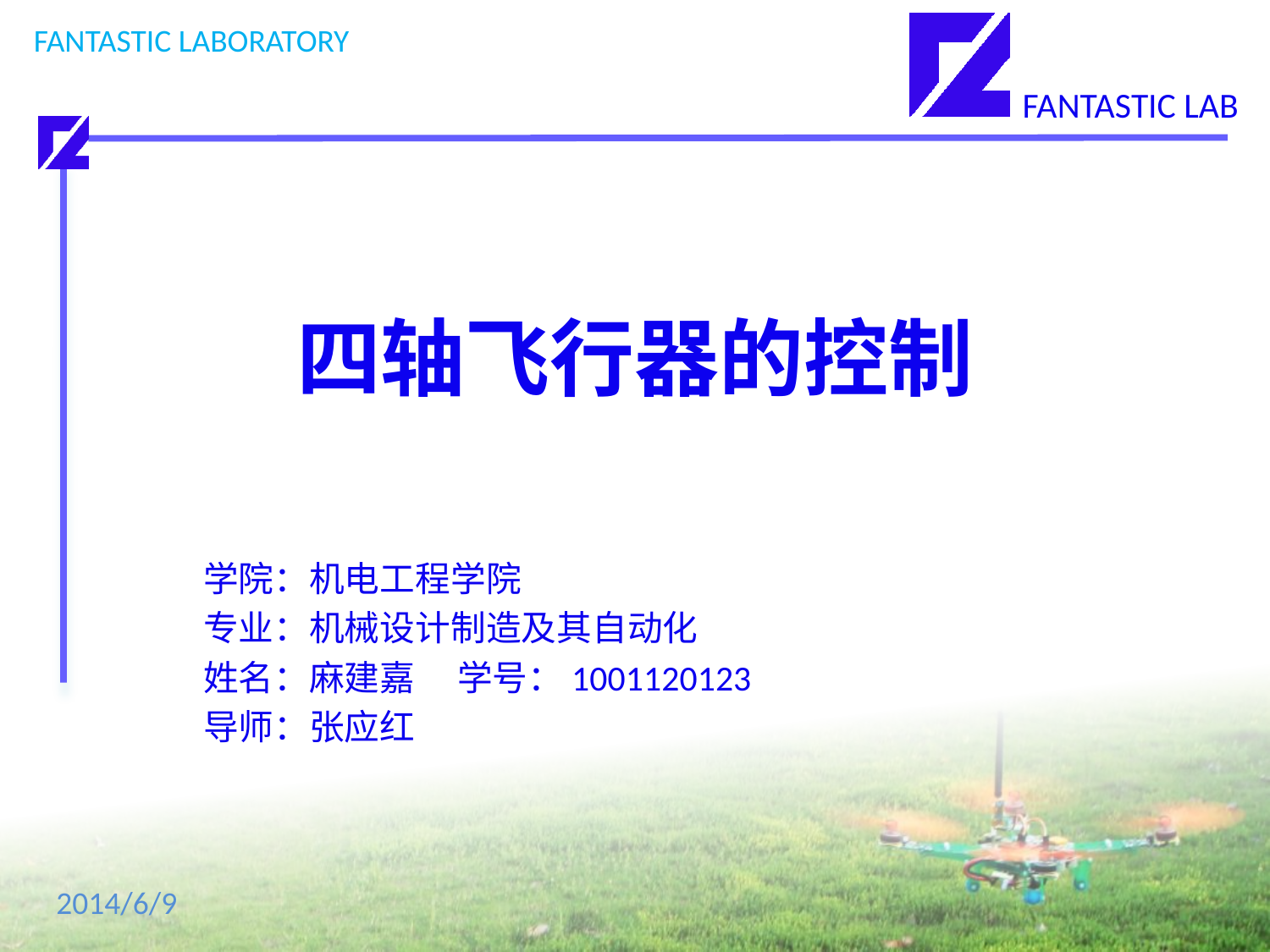

# 四轴飞行器的控制
学院：机电工程学院
专业：机械设计制造及其自动化
姓名：麻建嘉	学号：1001120123
导师：张应红